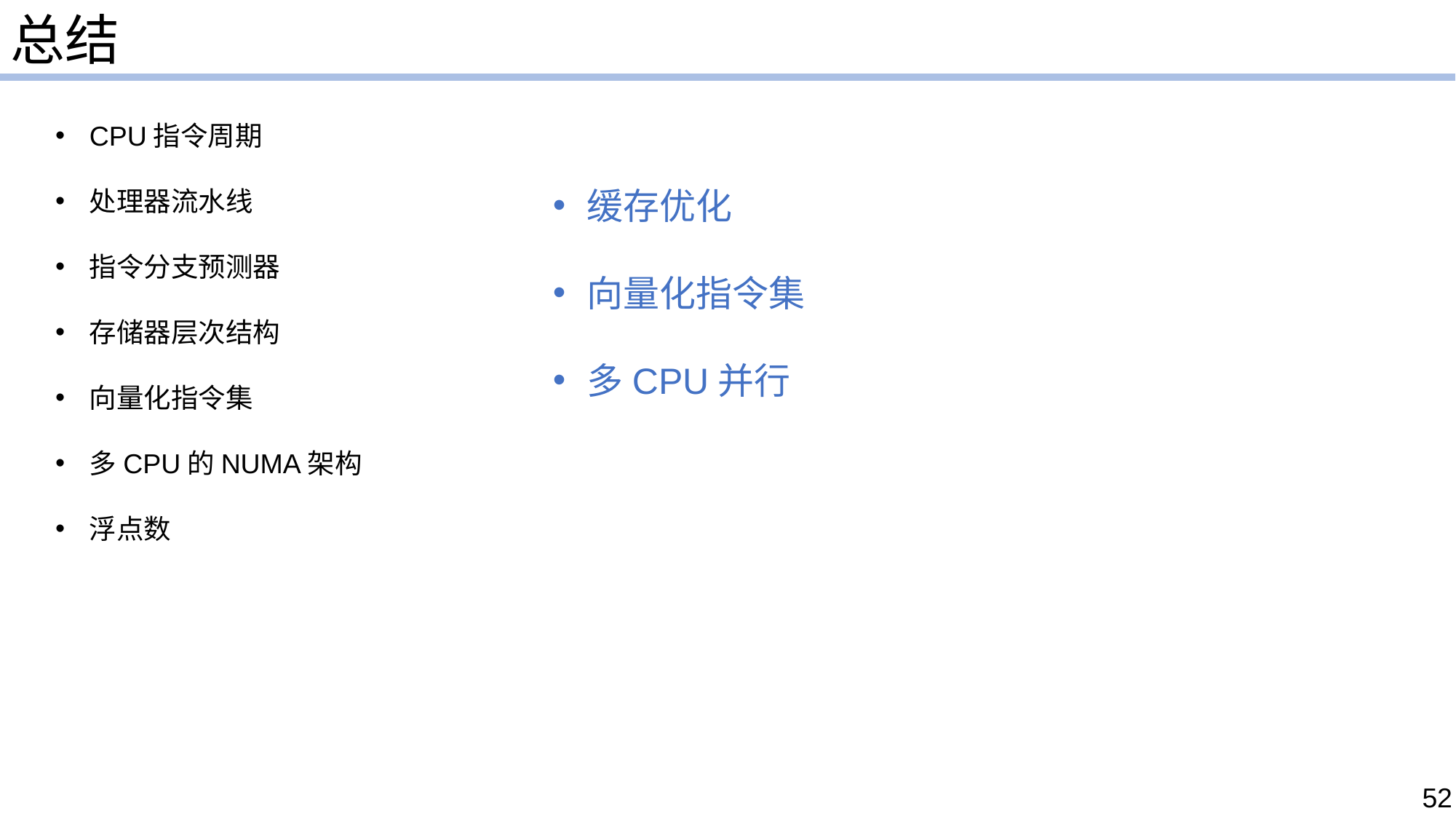

总结
CPU指令周期

处理器流水线

指令分支预测器

存储器层次结构

向量化指令集

多CPU的NUMA架构

浮点数
缓存优化

向量化指令集

多CPU并行
52